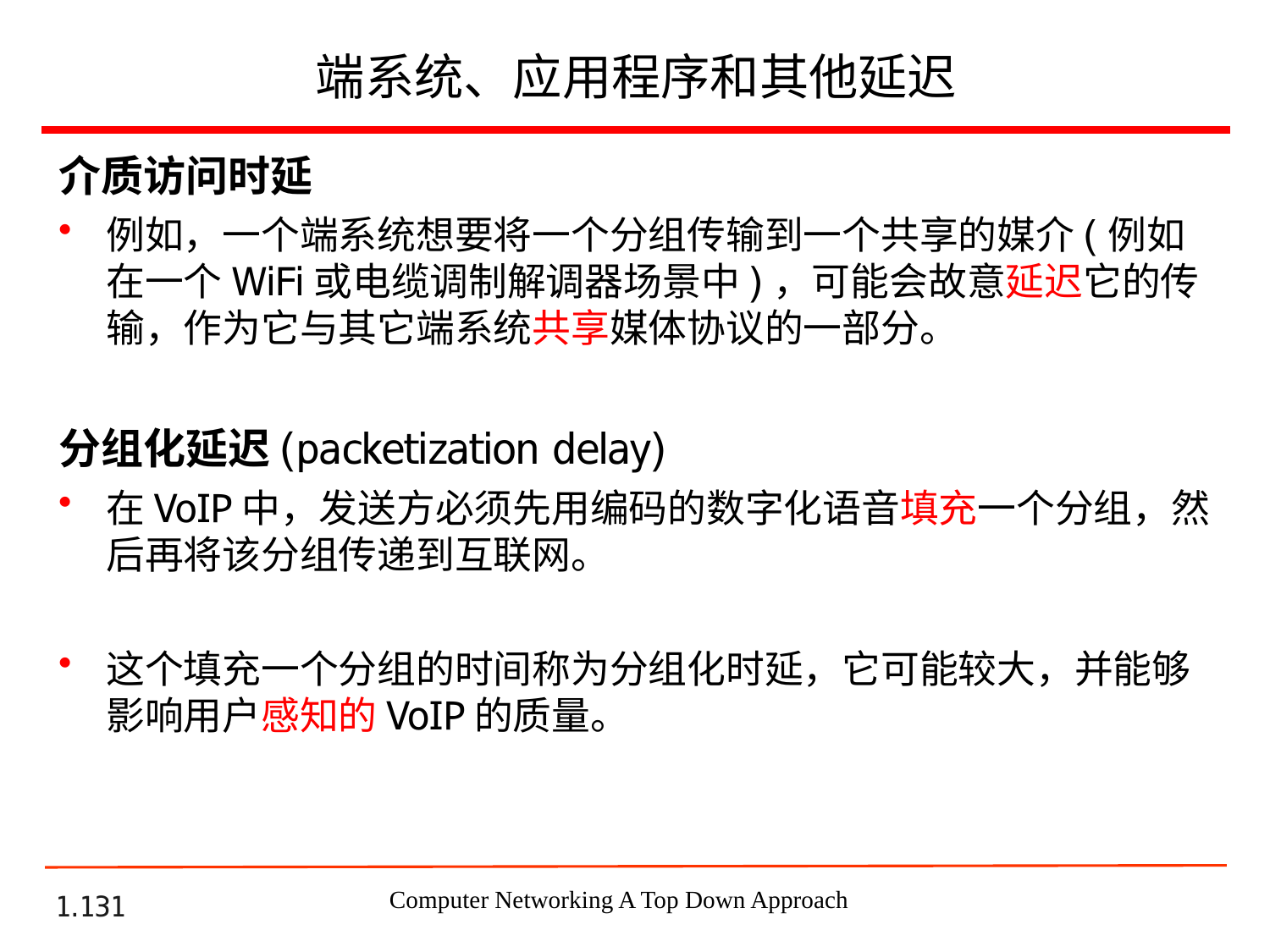

# 端系统、应用程序和其他延迟
介质访问时延
例如，一个端系统想要将一个分组传输到一个共享的媒介(例如在一个WiFi或电缆调制解调器场景中)，可能会故意延迟它的传输，作为它与其它端系统共享媒体协议的一部分。

分组化延迟(packetization delay)
在VoIP中，发送方必须先用编码的数字化语音填充一个分组，然后再将该分组传递到互联网。

这个填充一个分组的时间称为分组化时延，它可能较大，并能够影响用户感知的VoIP的质量。